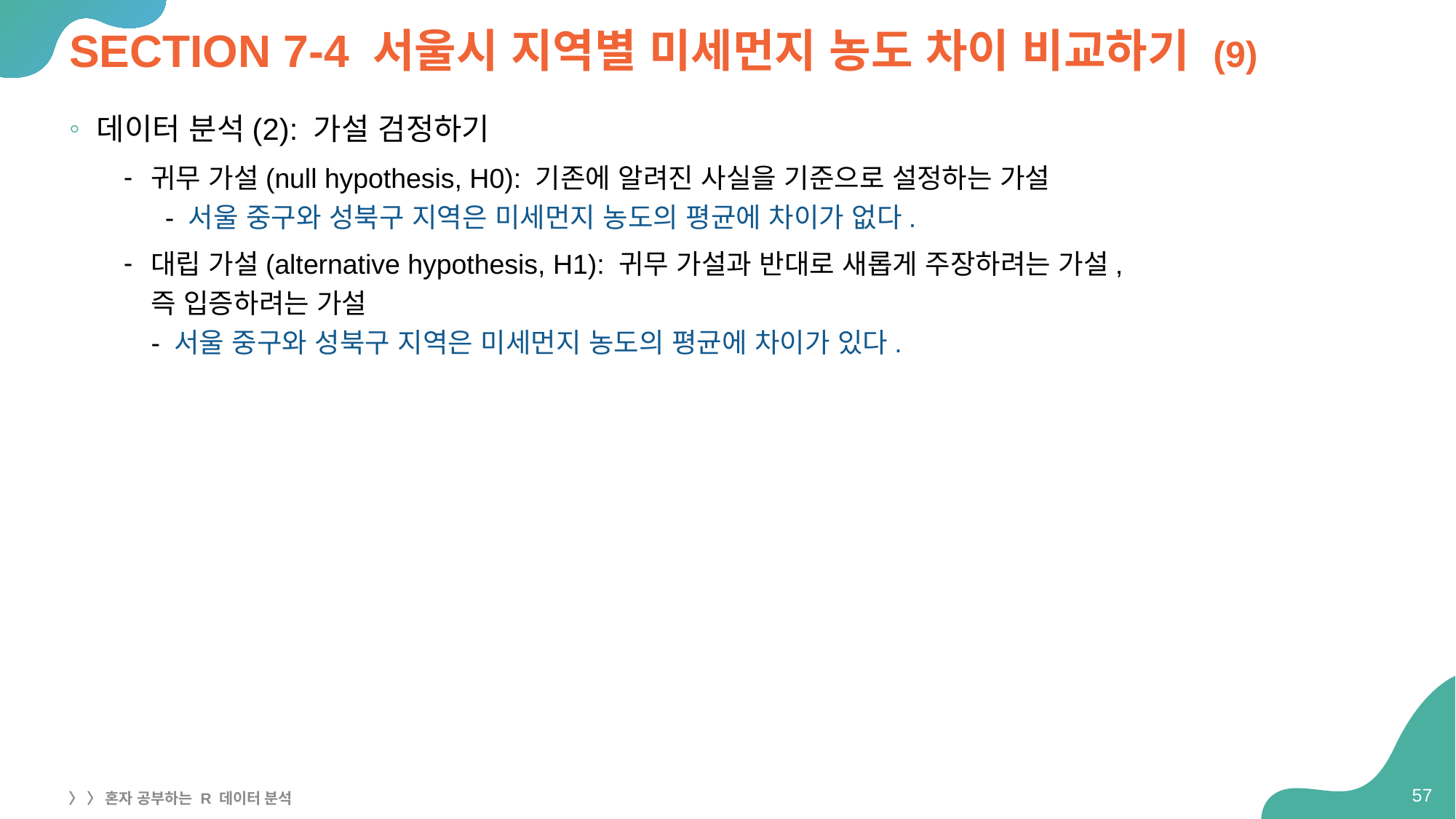

# SECTION 7-4 서울시 지역별 미세먼지 농도 차이 비교하기 (9)
데이터 분석(2): 가설 검정하기
귀무 가설(null hypothesis, H0): 기존에 알려진 사실을 기준으로 설정하는 가설
 - 서울 중구와 성북구 지역은 미세먼지 농도의 평균에 차이가 없다.
대립 가설(alternative hypothesis, H1): 귀무 가설과 반대로 새롭게 주장하려는 가설,
즉 입증하려는 가설
- 서울 중구와 성북구 지역은 미세먼지 농도의 평균에 차이가 있다.
57
〉 〉 혼자 공부하는 R 데이터 분석